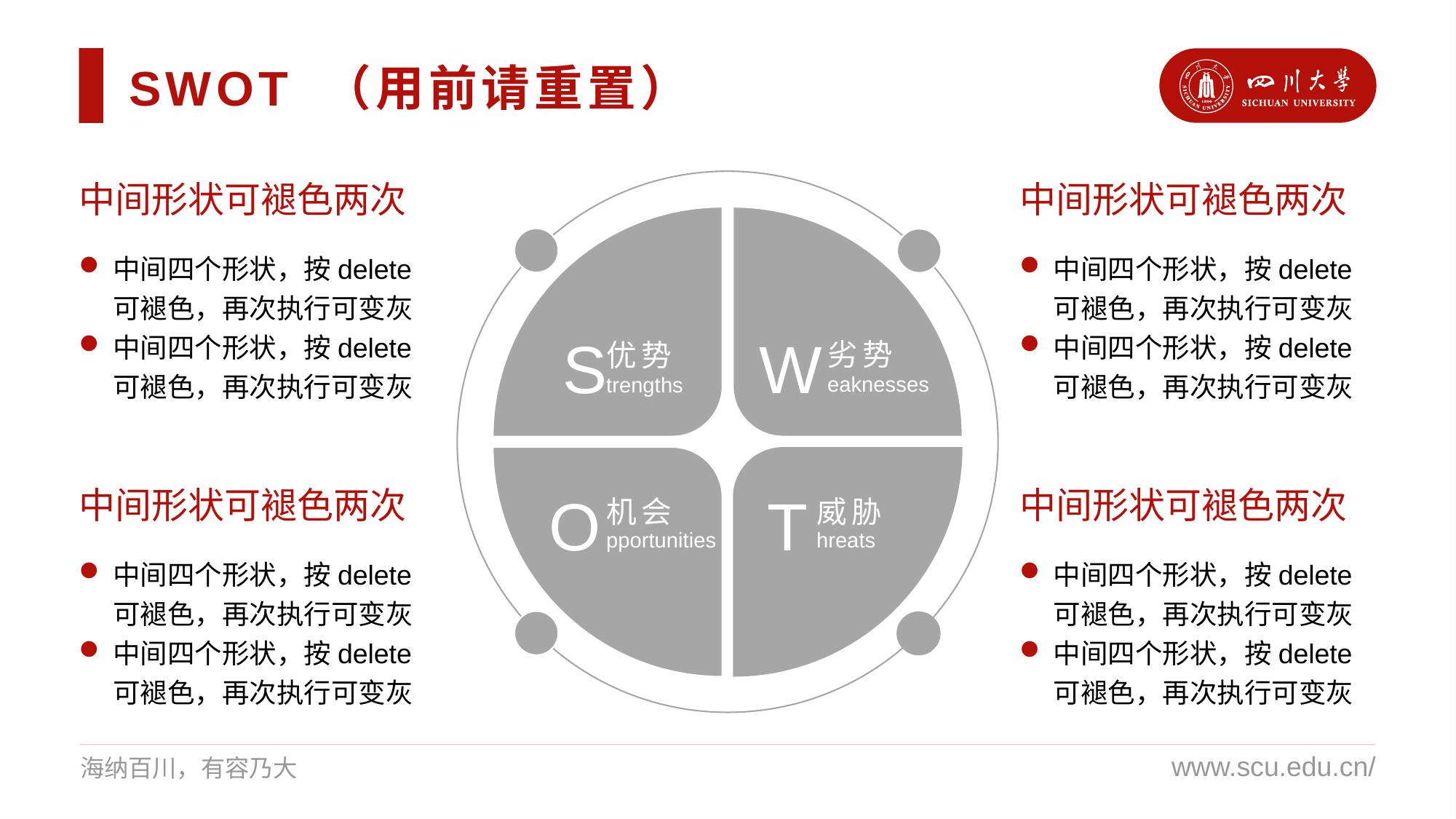

SWOT （用前请重置）

中间形状可褪色两次
中间形状可褪色两次
中间四个形状，按delete可褪色，再次执行可变灰
中间四个形状，按delete可褪色，再次执行可变灰
中间四个形状，按delete可褪色，再次执行可变灰
中间四个形状，按delete可褪色，再次执行可变灰
S
W
劣势
优势
trengths
eaknesses

中间形状可褪色两次
中间形状可褪色两次
O
T
机会
威胁
pportunities
hreats
中间四个形状，按delete可褪色，再次执行可变灰
中间四个形状，按delete可褪色，再次执行可变灰
中间四个形状，按delete可褪色，再次执行可变灰
中间四个形状，按delete可褪色，再次执行可变灰